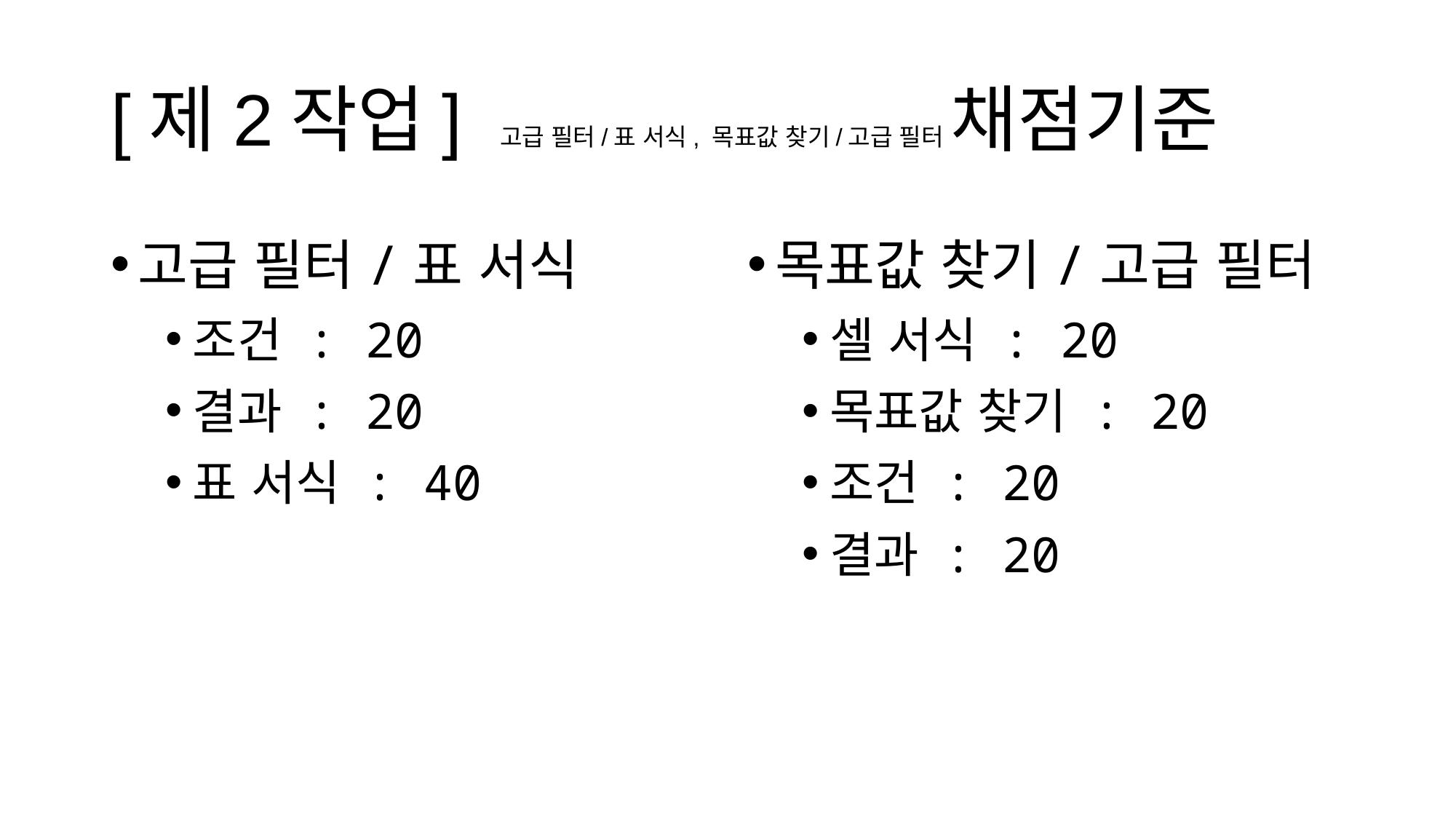

# [제2작업] 고급 필터/표 서식, 목표값 찾기/고급 필터 채점기준
고급 필터/표 서식
조건 : 20
결과 : 20
표 서식 : 40
목표값 찾기/고급 필터
셀 서식 : 20
목표값 찾기 : 20
조건 : 20
결과 : 20